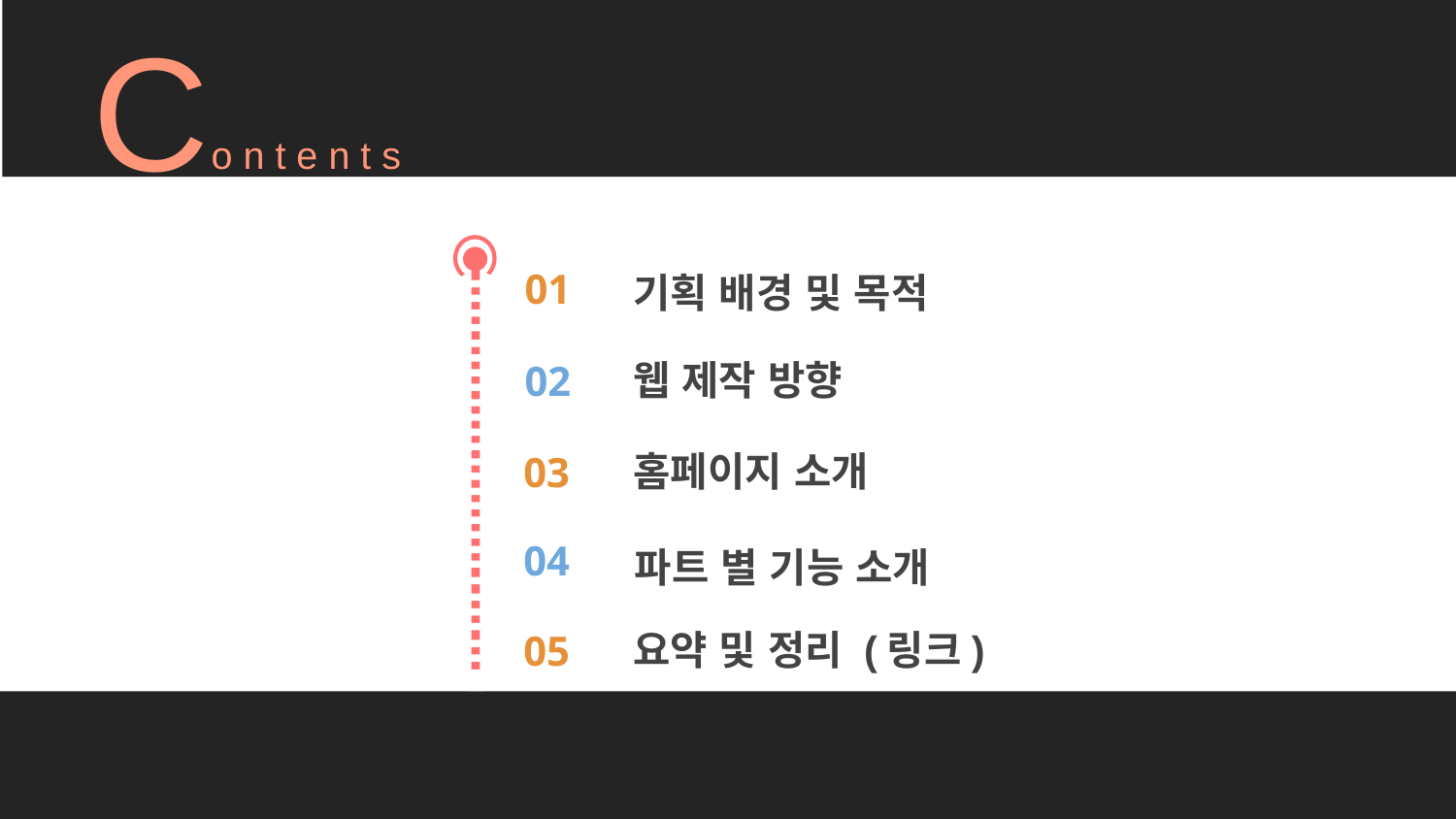

C
o n t e n t s

기획 배경 및 목적

01

웹 제작 방향

02

홈페이지 소개

03

파트 별 기능 소개
04

요약 및 정리 (링크)

05